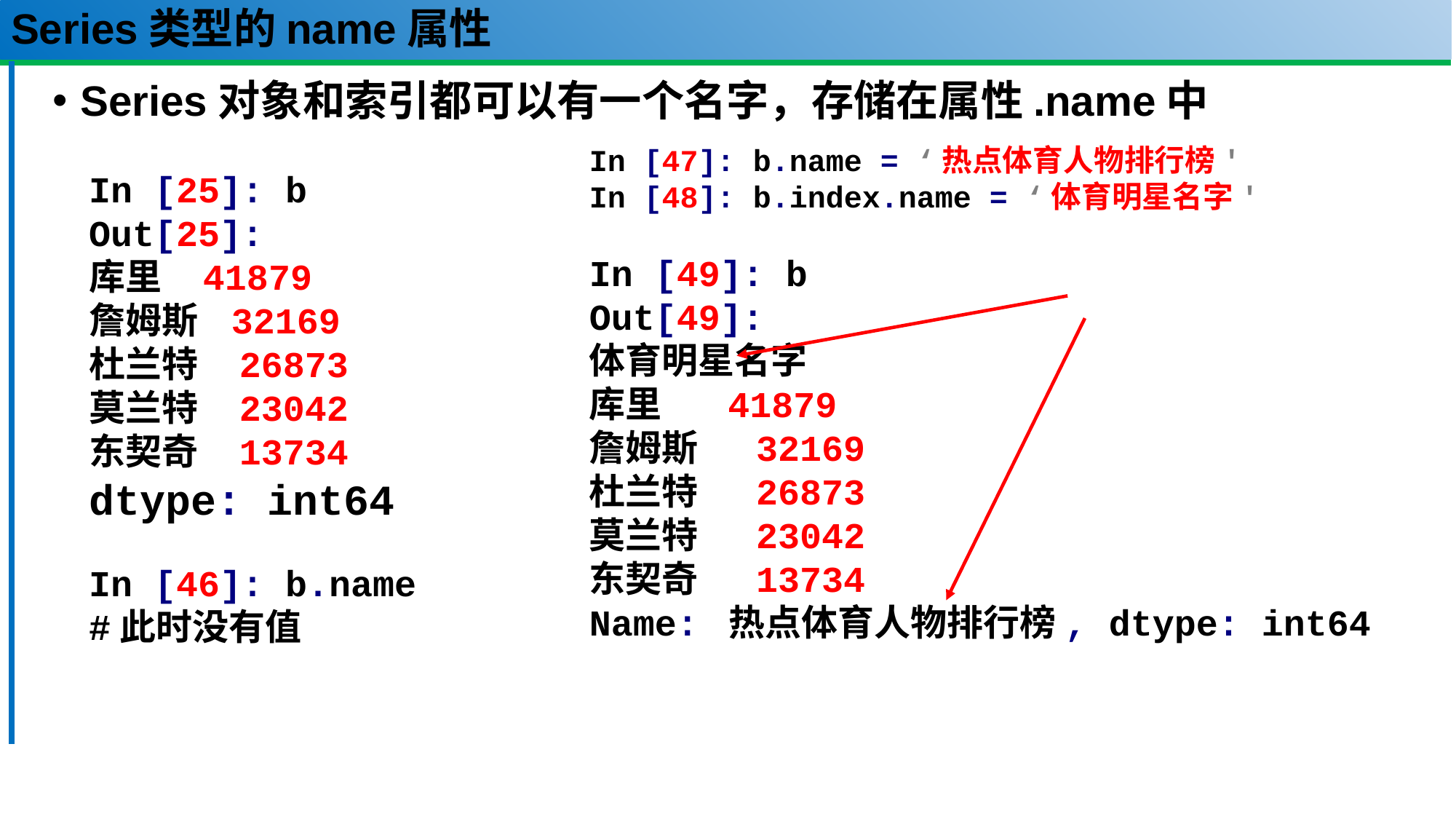

# Series类型的name属性
Series对象和索引都可以有一个名字，存储在属性.name中
In [47]: b.name = ‘热点体育人物排行榜'
In [48]: b.index.name = ‘体育明星名字'

In [49]: b
Out[49]:
体育明星名字
库里       41879
詹姆斯      32169
杜兰特      26873
莫兰特      23042
东契奇      13734
Name: 热点体育人物排行榜, dtype: int64
In [25]: b
Out[25]:
库里    41879
詹姆斯   32169
杜兰特    26873
莫兰特    23042
东契奇    13734
dtype: int64

In [46]: b.name
#此时没有值